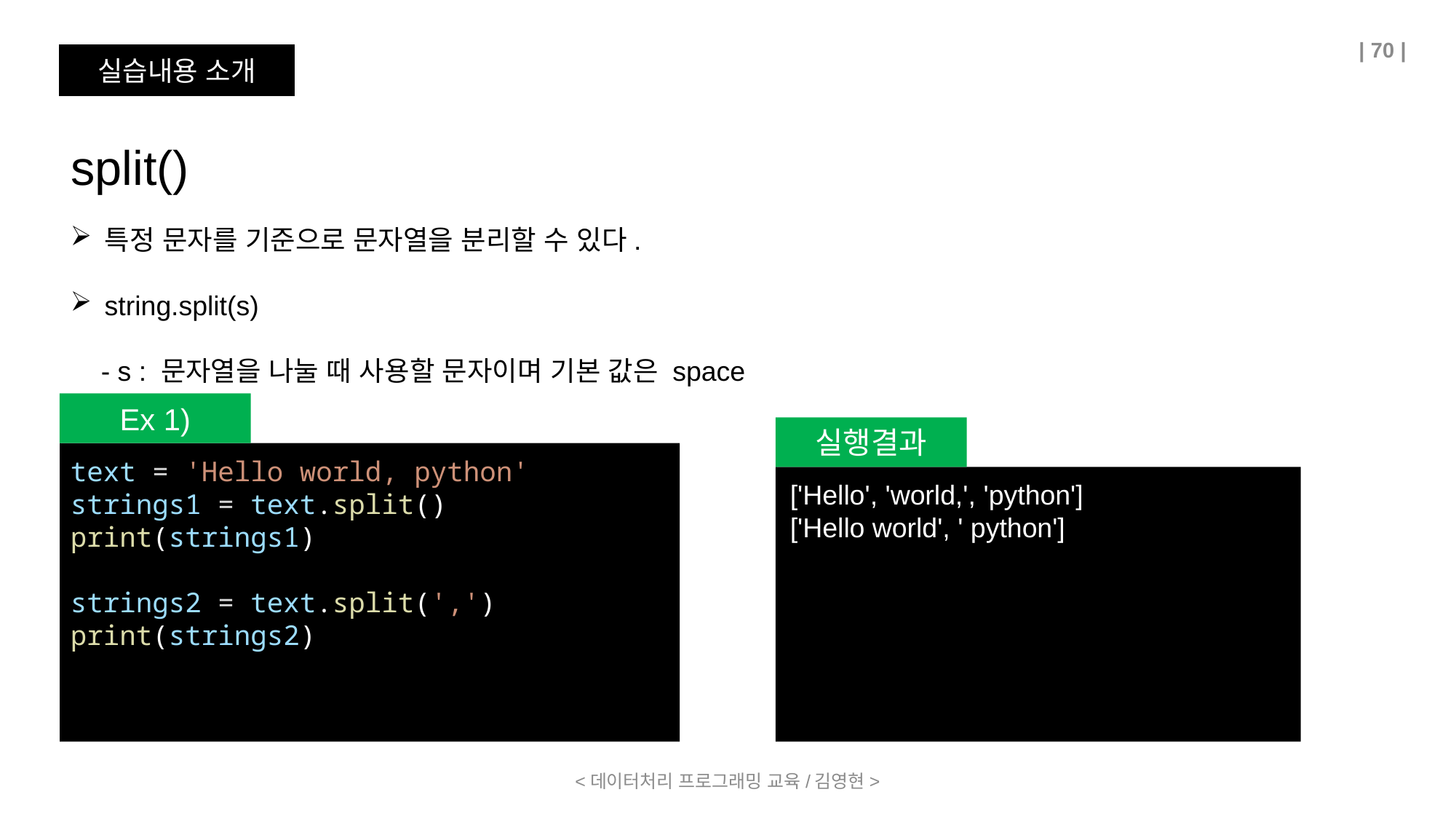

| 70 |
실습내용 소개
split()
특정 문자를 기준으로 문자열을 분리할 수 있다.
string.split(s)
    - s : 문자열을 나눌 때 사용할 문자이며 기본 값은 space
[-7, 1, 3, 5, 8, 9, 11, 13]
[13, 11, 9, 8, 5, 3, 1, -7]
Ex 1)
실행결과

text = 'Hello world, python'
strings1 = text.split()
print(strings1)
strings2 = text.split(',')
print(strings2)

['Hello', 'world,', 'python']
['Hello world', ' python']
<데이터처리 프로그래밍 교육/김영현>